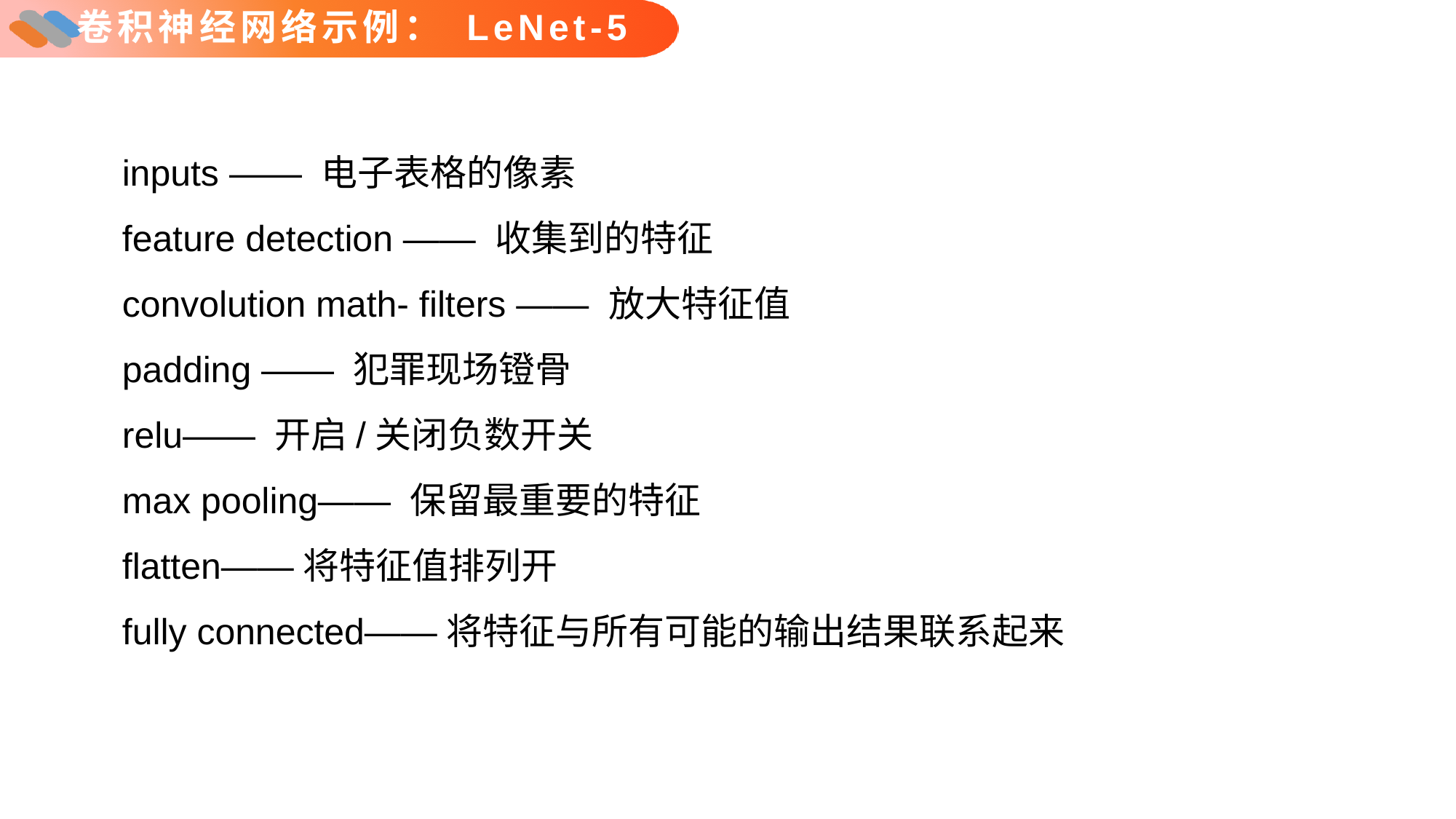

# 卷积神经网络示例： LeNet-5
inputs —— 电子表格的像素
feature detection —— 收集到的特征
convolution math- filters —— 放大特征值
padding —— 犯罪现场镫骨
relu—— 开启/关闭负数开关
max pooling—— 保留最重要的特征
flatten——将特征值排列开
fully connected——将特征与所有可能的输出结果联系起来